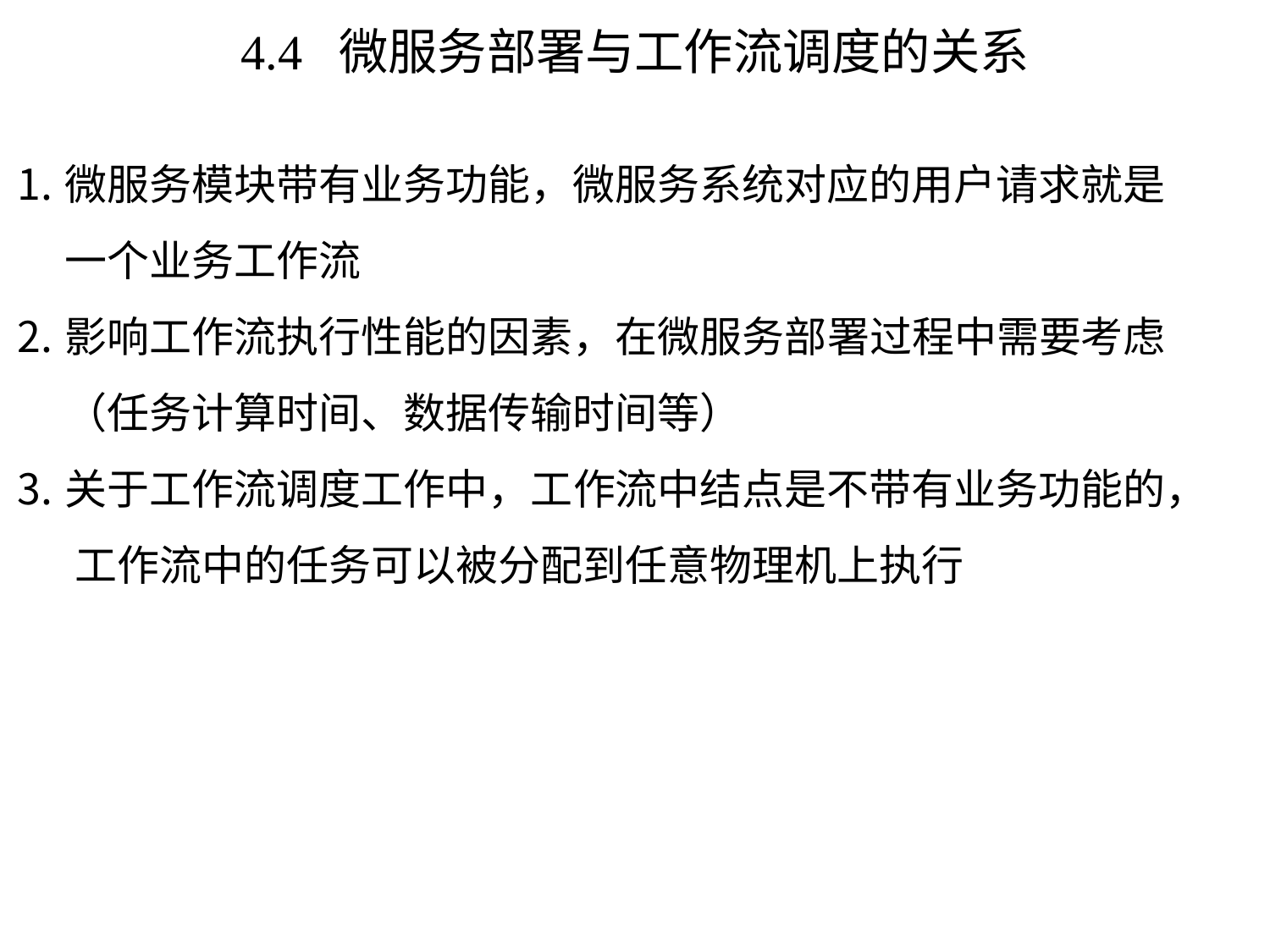

# 4.4  微服务部署与工作流调度的关系
微服务模块带有业务功能，微服务系统对应的用户请求就是一个业务工作流
影响工作流执行性能的因素，在微服务部署过程中需要考虑（任务计算时间、数据传输时间等）
关于工作流调度工作中，工作流中结点是不带有业务功能的， 工作流中的任务可以被分配到任意物理机上执行